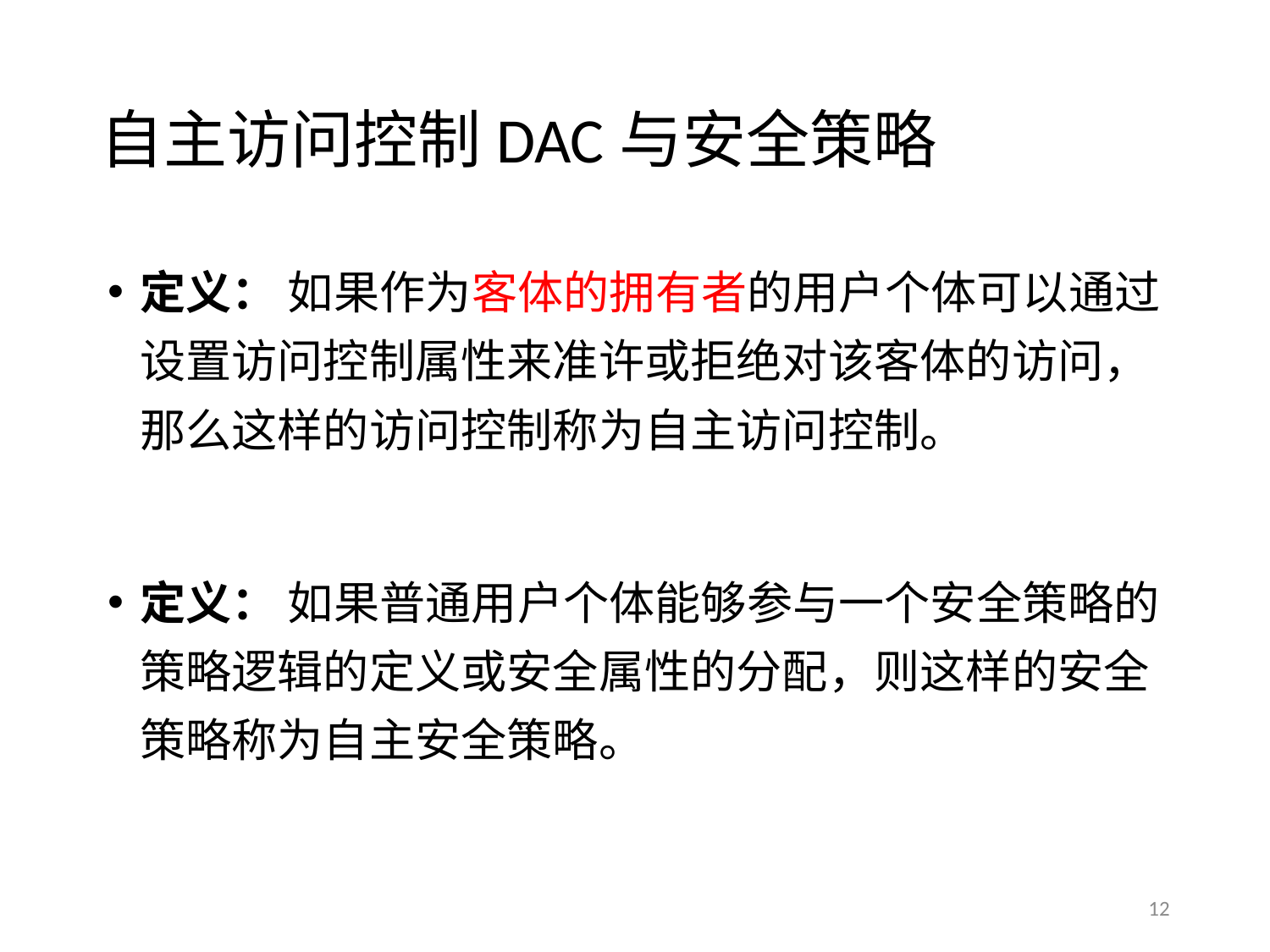

# 自主访问控制DAC与安全策略
定义： 如果作为客体的拥有者的用户个体可以通过设置访问控制属性来准许或拒绝对该客体的访问，那么这样的访问控制称为自主访问控制。

定义： 如果普通用户个体能够参与一个安全策略的策略逻辑的定义或安全属性的分配，则这样的安全策略称为自主安全策略。
12